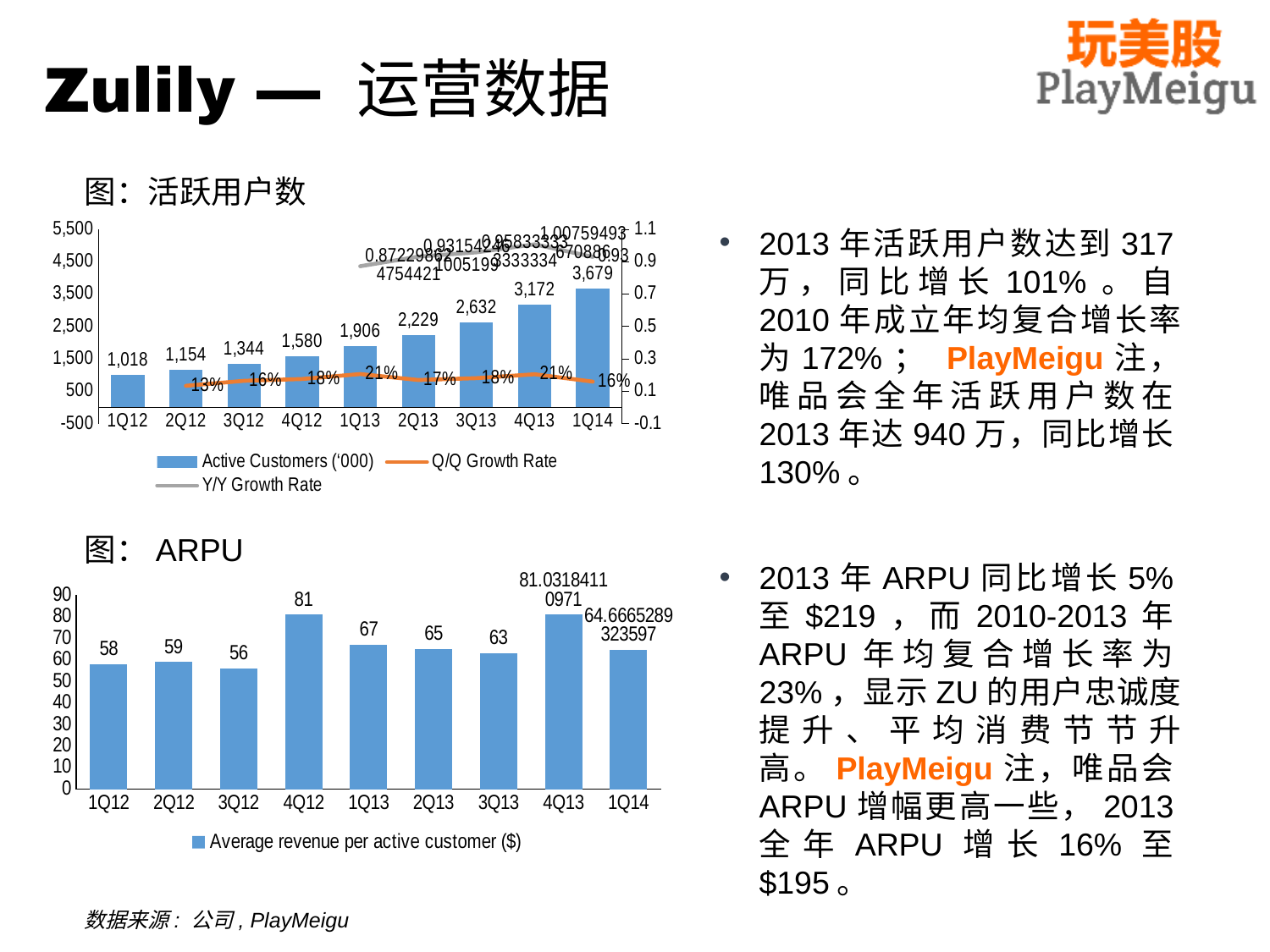

# Zulily — 运营数据
图：活跃用户数

### Chart

| Category | Active Customers (‘000) | Q/Q Growth Rate | Y/Y Growth Rate |
|---|---|---|---|
| 1Q12 | 1018.0 | None | None |
| 2Q12 | 1154.0 | 0.13359528487229885 | None |
| 3Q12 | 1344.0 | 0.1646447140381282 | None |
| 4Q12 | 1580.0 | 0.17559523809523836 | None |
| 1Q13 | 1906.0 | 0.20632911392405062 | 0.8722986247544209 |
| 2Q13 | 2229.0 | 0.16946484784889837 | 0.9315424610051992 |
| 3Q13 | 2632.0 | 0.1807985643786452 | 0.9583333333333337 |
| 4Q13 | 3172.0 | 0.20516717325227973 | 1.0075949367088608 |
| 1Q14 | 3678.5800000000004 | 0.1597036569987392 | 0.93 |
2013年活跃用户数达到317万，同比增长101%。自2010年成立年均复合增长率为172%； PlayMeigu注，唯品会全年活跃用户数在2013年达940万，同比增长130%。
图：ARPU
2013年ARPU同比增长5%至$219，而2010-2013年ARPU年均复合增长率为23%，显示ZU的用户忠诚度提升、平均消费节节升高。PlayMeigu注，唯品会ARPU增幅更高一些，2013全年ARPU增长16%至$195。

### Chart

| Category | Average revenue per active customer ($) |
|---|---|
| 1Q12 | 58.0 |
| 2Q12 | 59.0 |
| 3Q12 | 56.0 |
| 4Q12 | 81.0 |
| 1Q13 | 67.0 |
| 2Q13 | 65.0 |
| 3Q13 | 63.0 |
| 4Q13 | 81.03184110970996 |
| 1Q14 | 64.6665289323597 |
数据来源: 公司, PlayMeigu